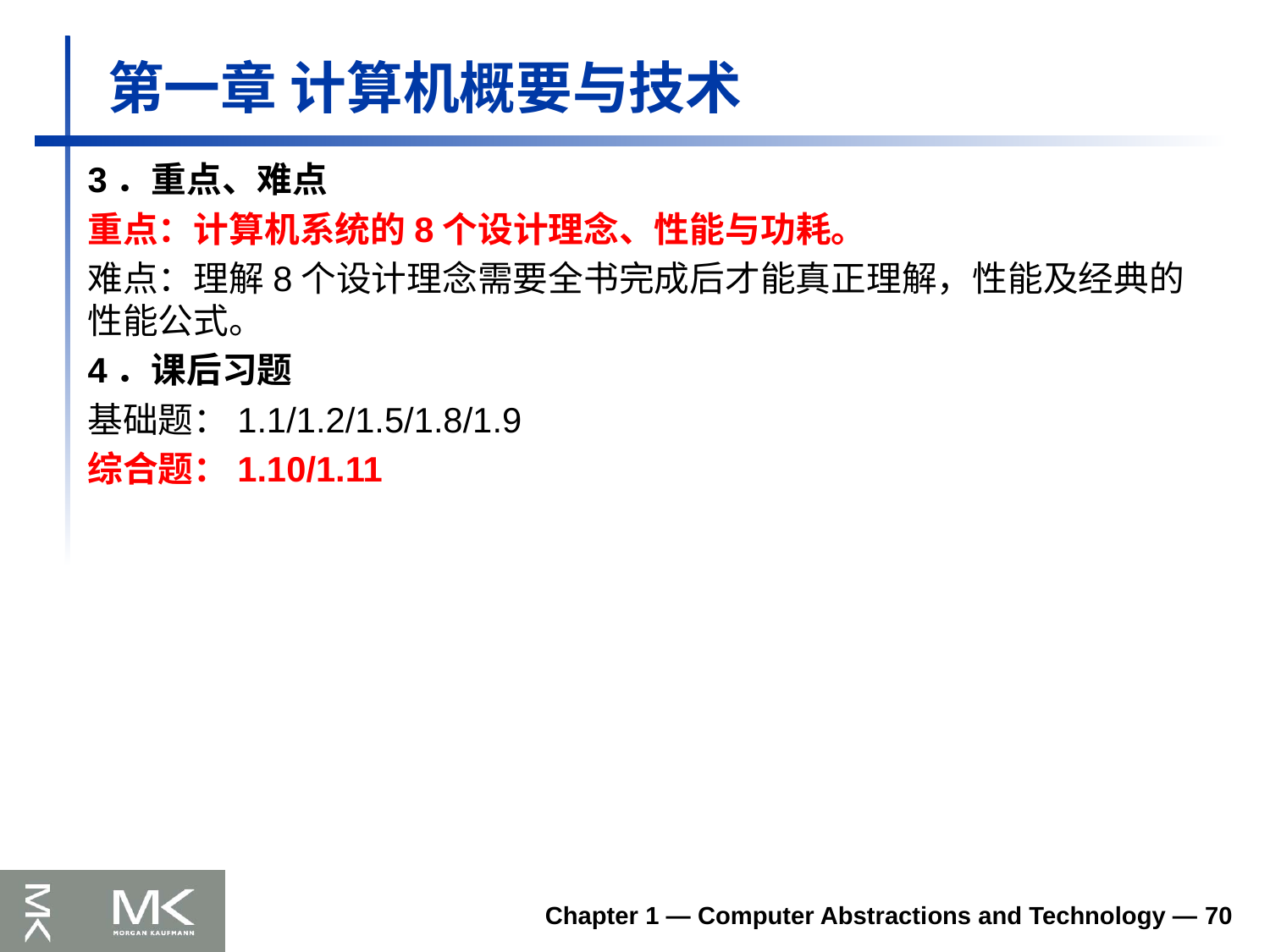

# 第一章 计算机概要与技术
3．重点、难点
重点：计算机系统的8个设计理念、性能与功耗。
难点：理解8个设计理念需要全书完成后才能真正理解，性能及经典的性能公式。
4．课后习题
基础题：1.1/1.2/1.5/1.8/1.9
综合题：1.10/1.11
Chapter 1 — Computer Abstractions and Technology — 70